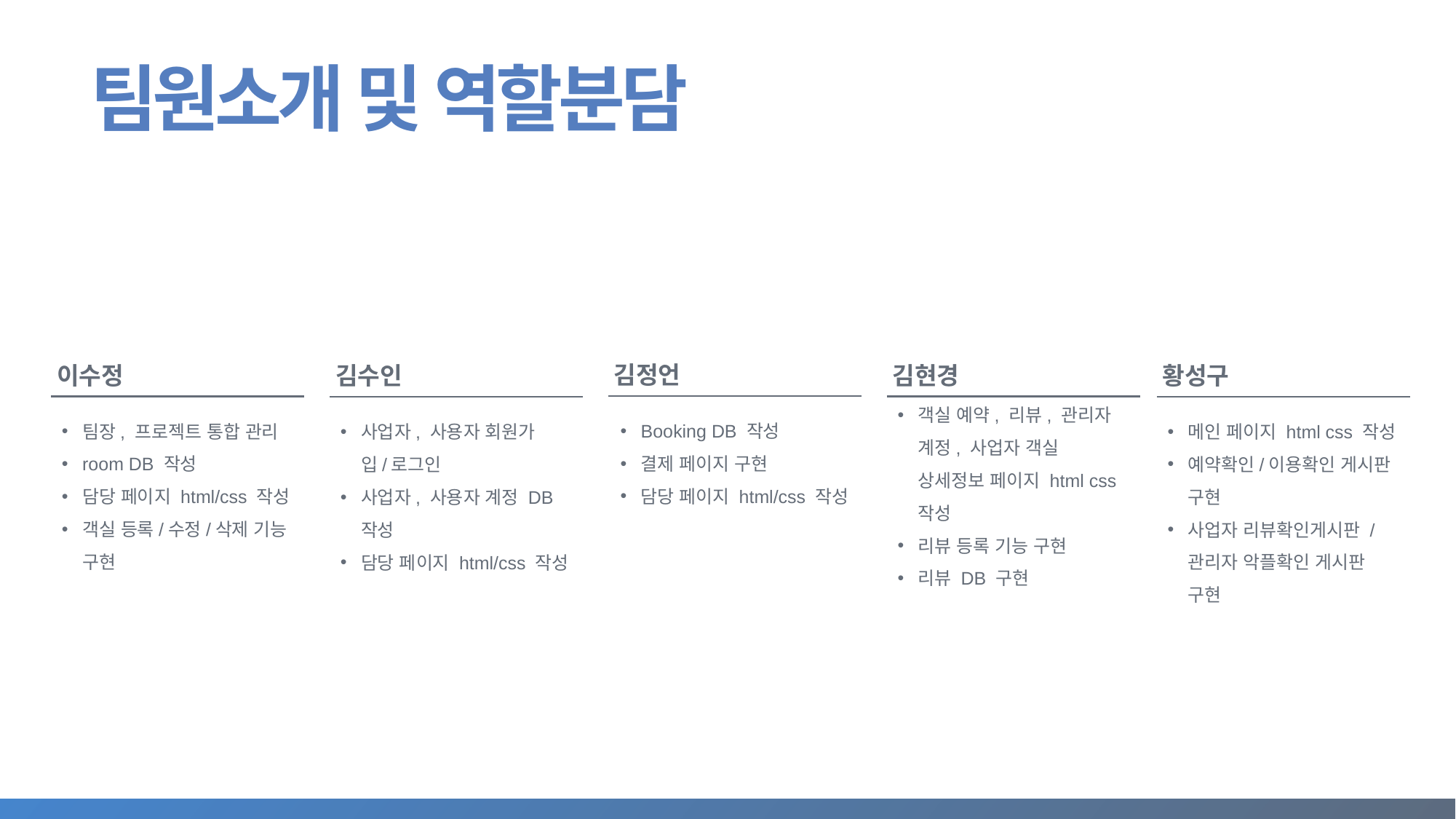

팀원소개 및 역할분담
김정언
이수정
김현경
김수인
황성구
객실 예약, 리뷰, 관리자 계정, 사업자 객실 상세정보 페이지 html css 작성
리뷰 등록 기능 구현
리뷰 DB 구현
팀장, 프로젝트 통합 관리
room DB 작성
담당 페이지 html/css 작성
객실 등록/수정/삭제 기능 구현
Booking DB 작성
결제 페이지 구현
담당 페이지 html/css 작성
메인 페이지 html css 작성
예약확인/이용확인 게시판 구현
사업자 리뷰확인게시판 / 관리자 악플확인 게시판 구현
사업자, 사용자 회원가입/로그인
사업자, 사용자 계정 DB 작성
담당 페이지 html/css 작성